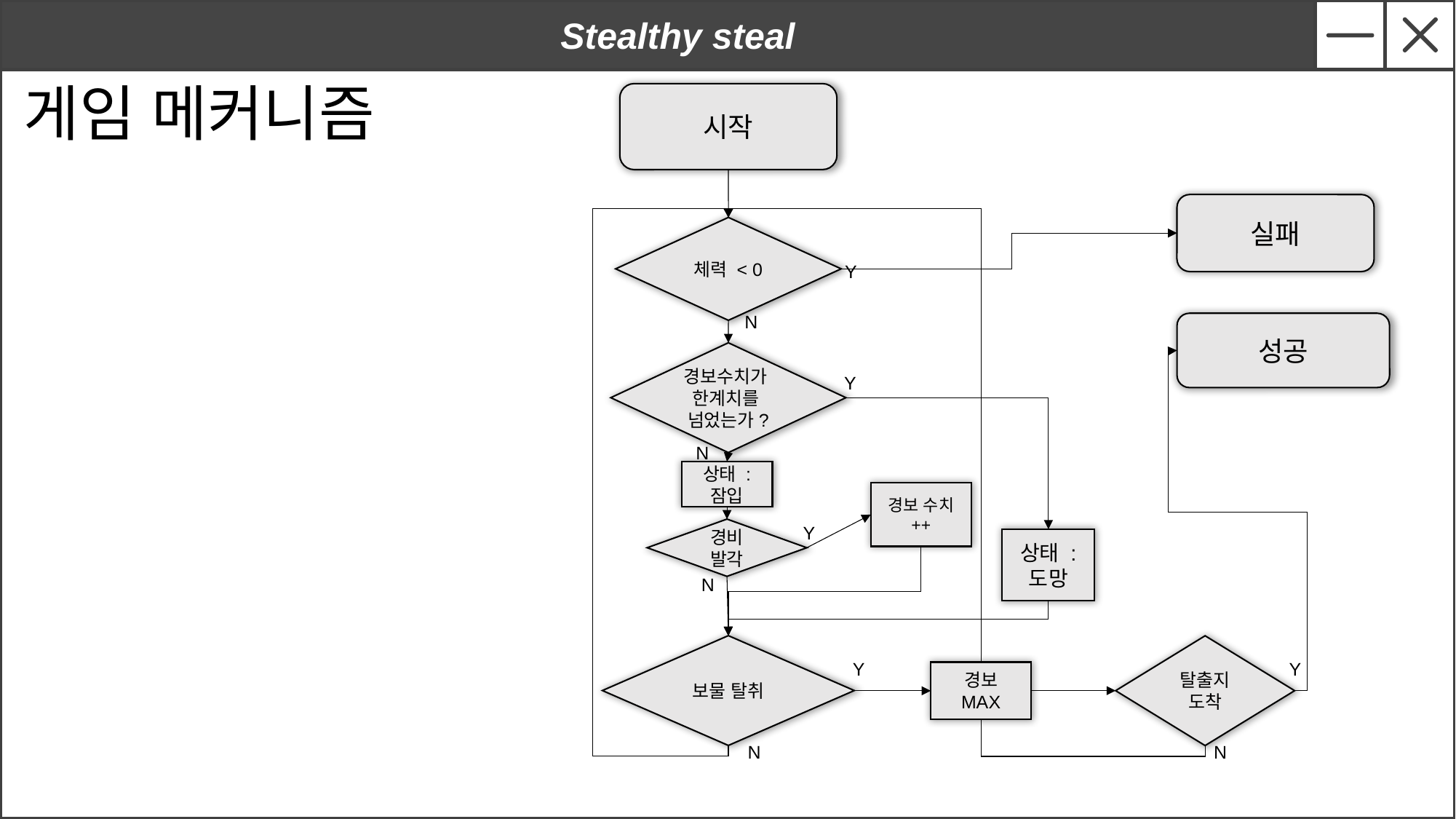

Stealthy steal

게임 메커니즘
시작
실패
체력 < 0
Y
N
성공
경보수치가
한계치를
넘었는가?
Y
N
상태 : 잠입
경보 수치 ++
Y
경비 발각
상태 :
도망
N
보물 탈취
탈출지 도착
Y
Y
경보 MAX
N
N